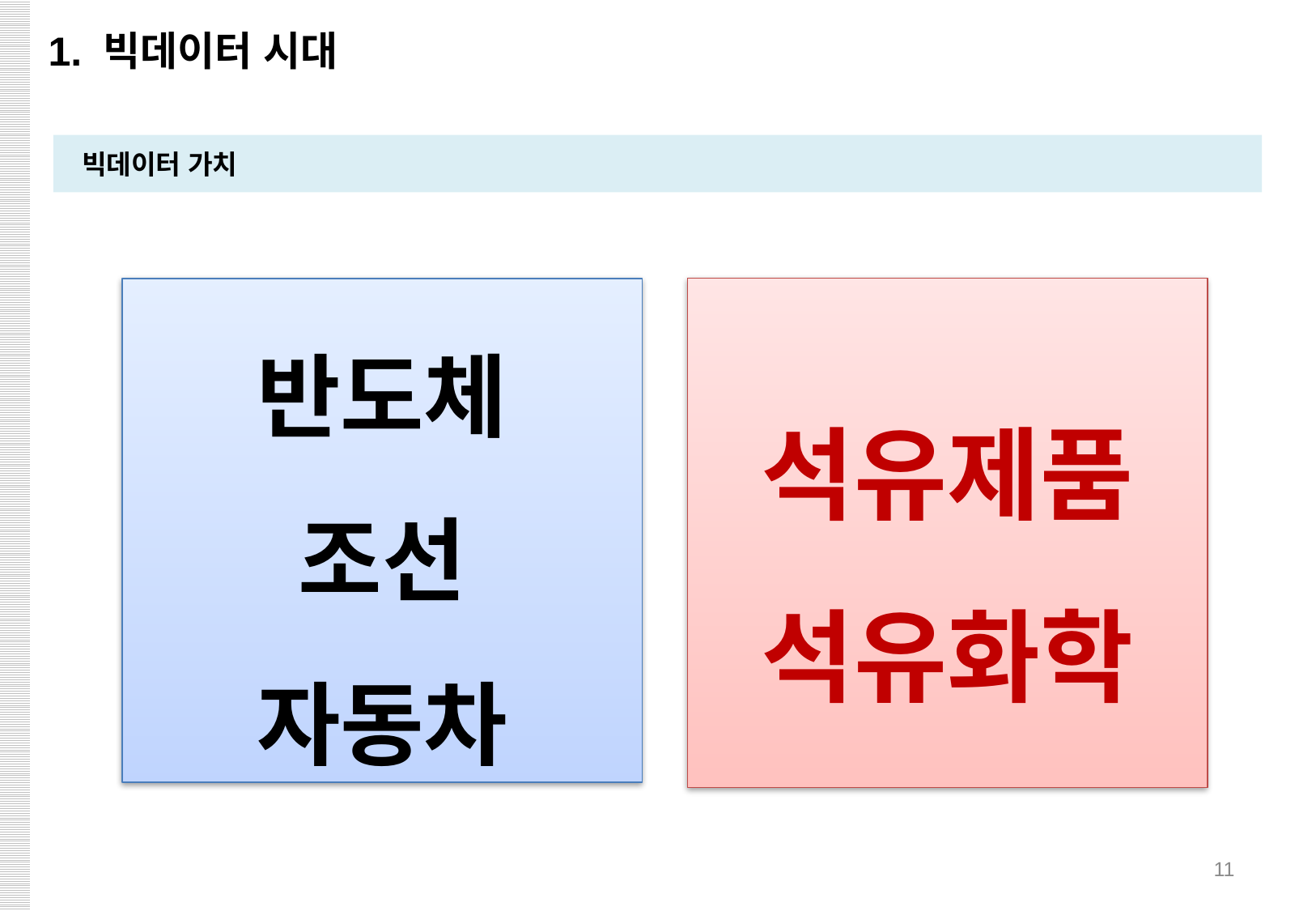

1. 빅데이터 시대
빅데이터 가치
석유제품
석유화학
반도체
조선
자동차